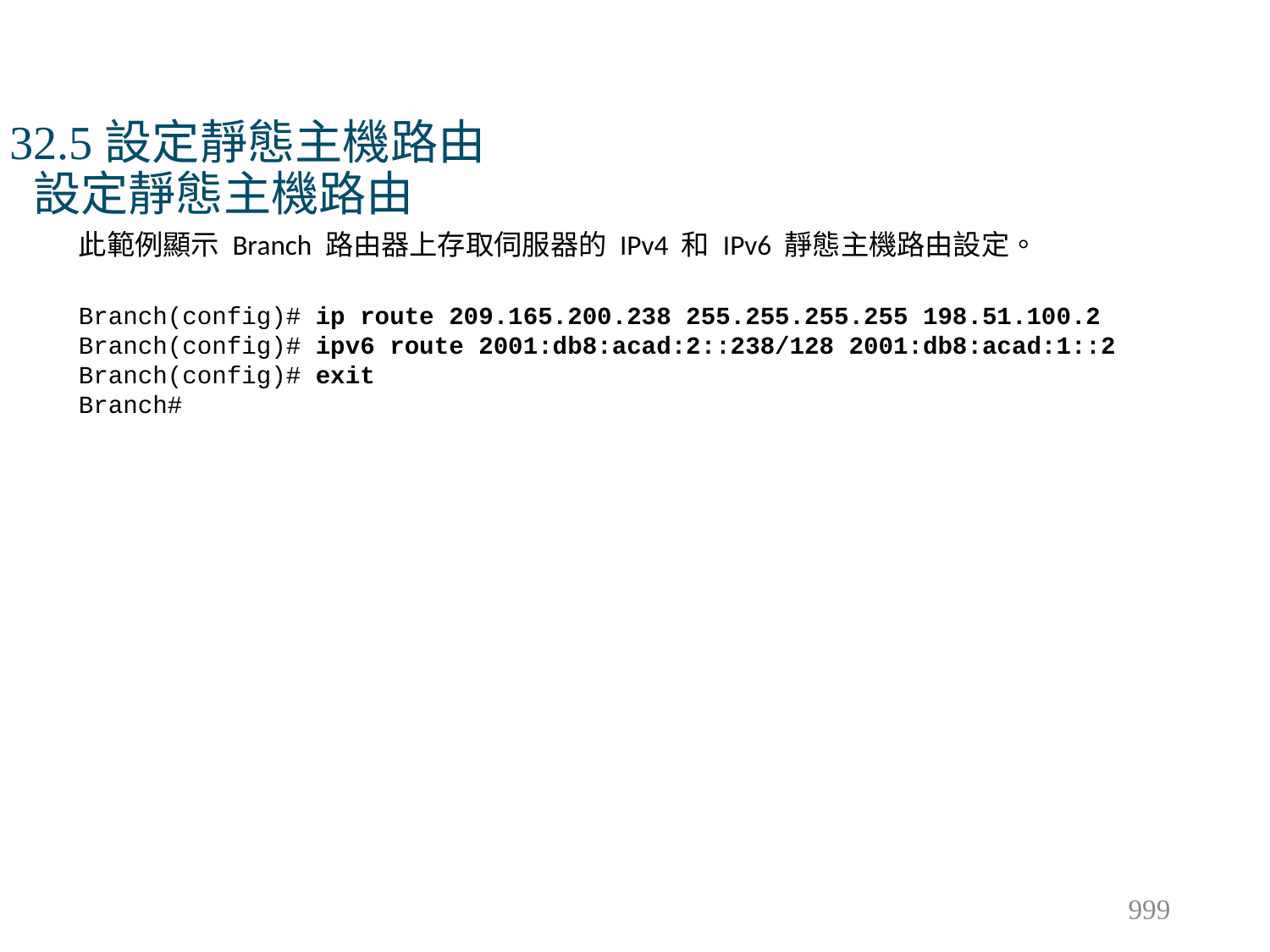

# 32.5設定靜態主機路由 設定靜態主機路由
此範例顯示 Branch 路由器上存取伺服器的 IPv4 和 IPv6 靜態主機路由設定。

Branch(config)# ip route 209.165.200.238 255.255.255.255 198.51.100.2
Branch(config)# ipv6 route 2001:db8:acad:2::238/128 2001:db8:acad:1::2
Branch(config)# exit
Branch#
999